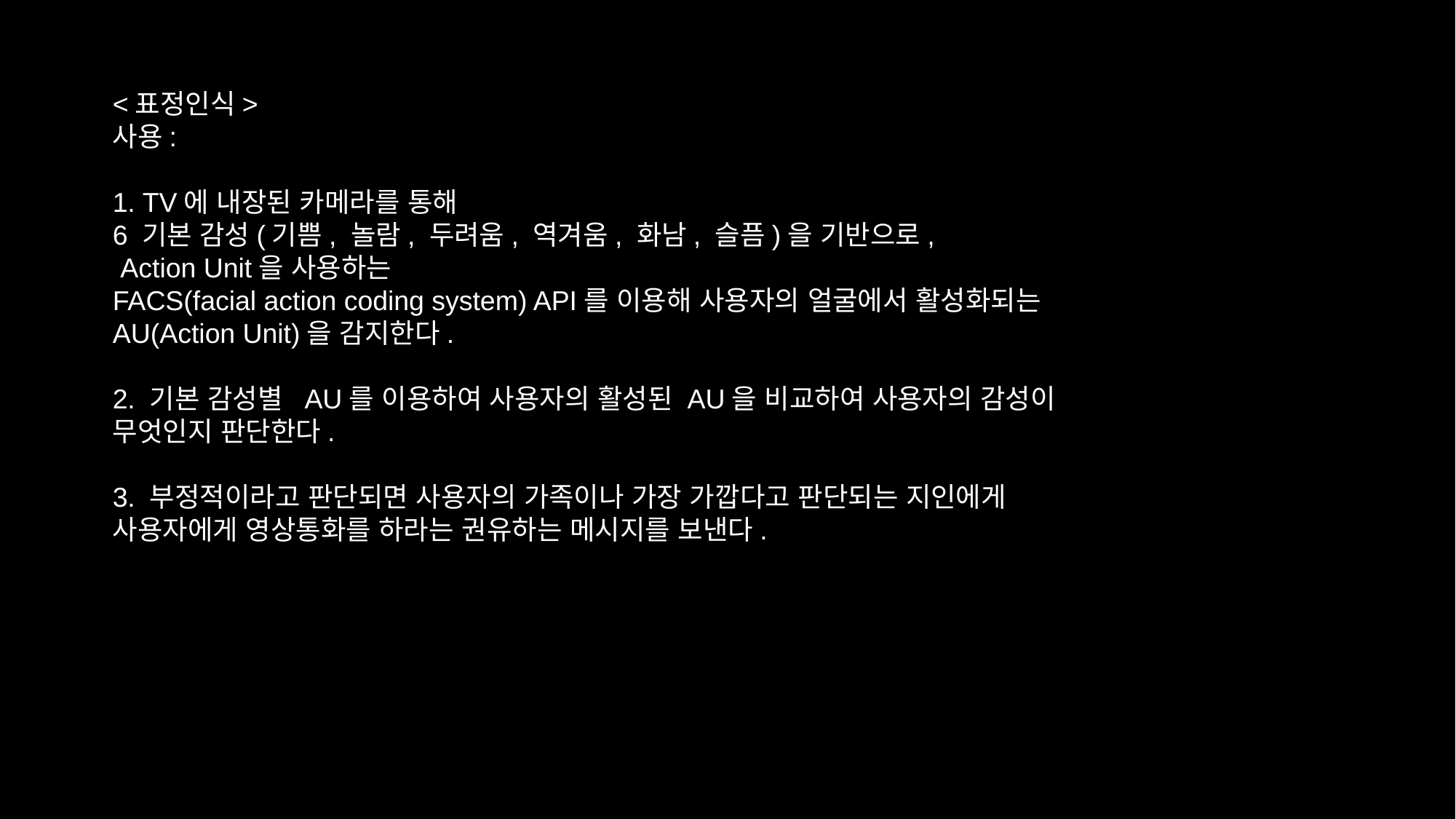

<표정인식>
사용:

1. TV에 내장된 카메라를 통해
6 기본 감성(기쁨, 놀람, 두려움, 역겨움, 화남, 슬픔)을 기반으로,
 Action Unit을 사용하는
FACS(facial action coding system) API를 이용해 사용자의 얼굴에서 활성화되는 AU(Action Unit)을 감지한다.

2. 기본 감성별  AU를 이용하여 사용자의 활성된 AU을 비교하여 사용자의 감성이 무엇인지 판단한다.

3. 부정적이라고 판단되면 사용자의 가족이나 가장 가깝다고 판단되는 지인에게 사용자에게 영상통화를 하라는 권유하는 메시지를 보낸다.